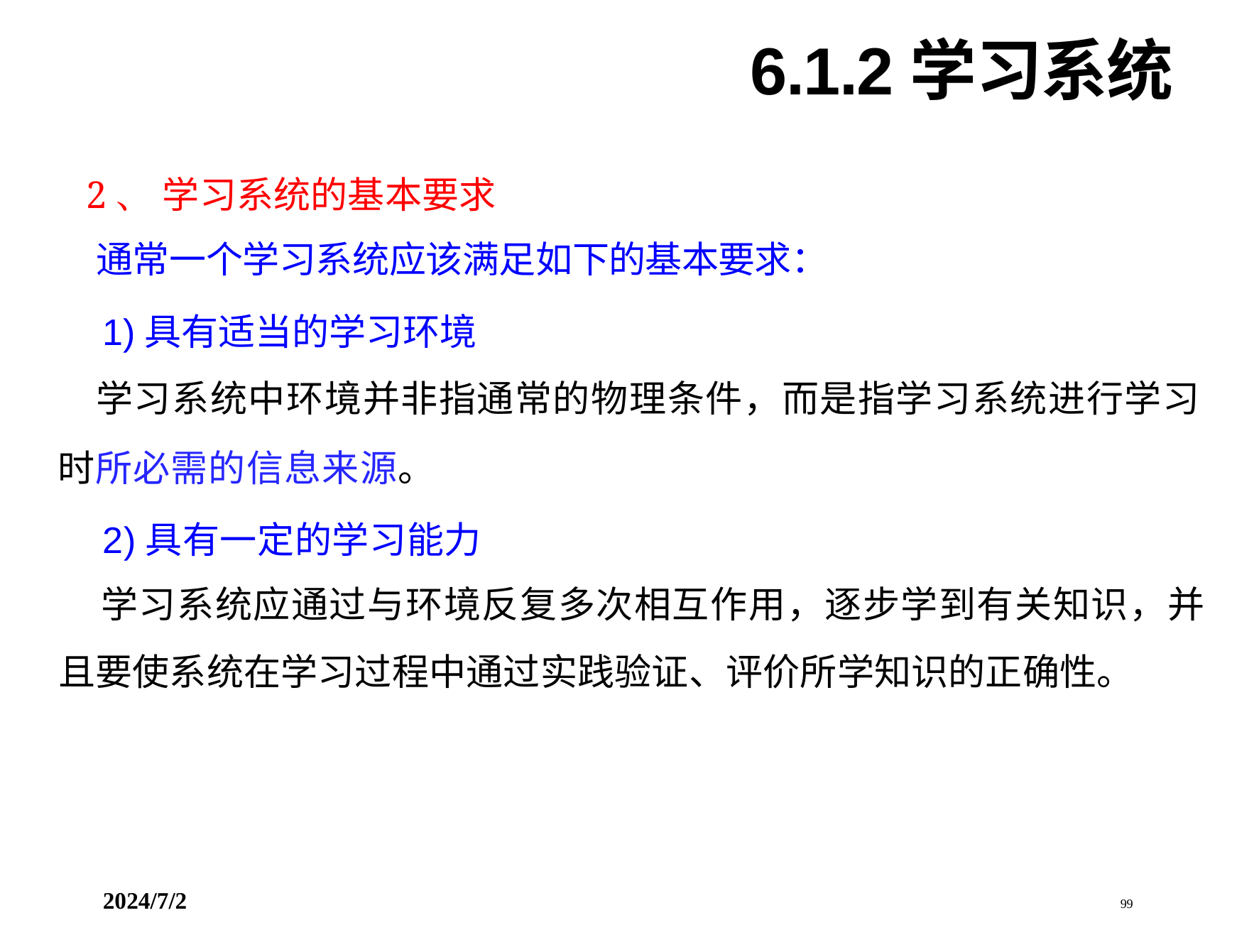

6.1.2学习系统

2、 学习系统的基本要求
通常一个学习系统应该满足如下的基本要求：
1)具有适当的学习环境
学习系统中环境并非指通常的物理条件，而是指学习系统进行学习
时所必需的信息来源。

2)具有一定的学习能力
学习系统应通过与环境反复多次相互作用，逐步学到有关知识，并
且要使系统在学习过程中通过实践验证、评价所学知识的正确性。

2024/7/2                                                                                                                                                                 99